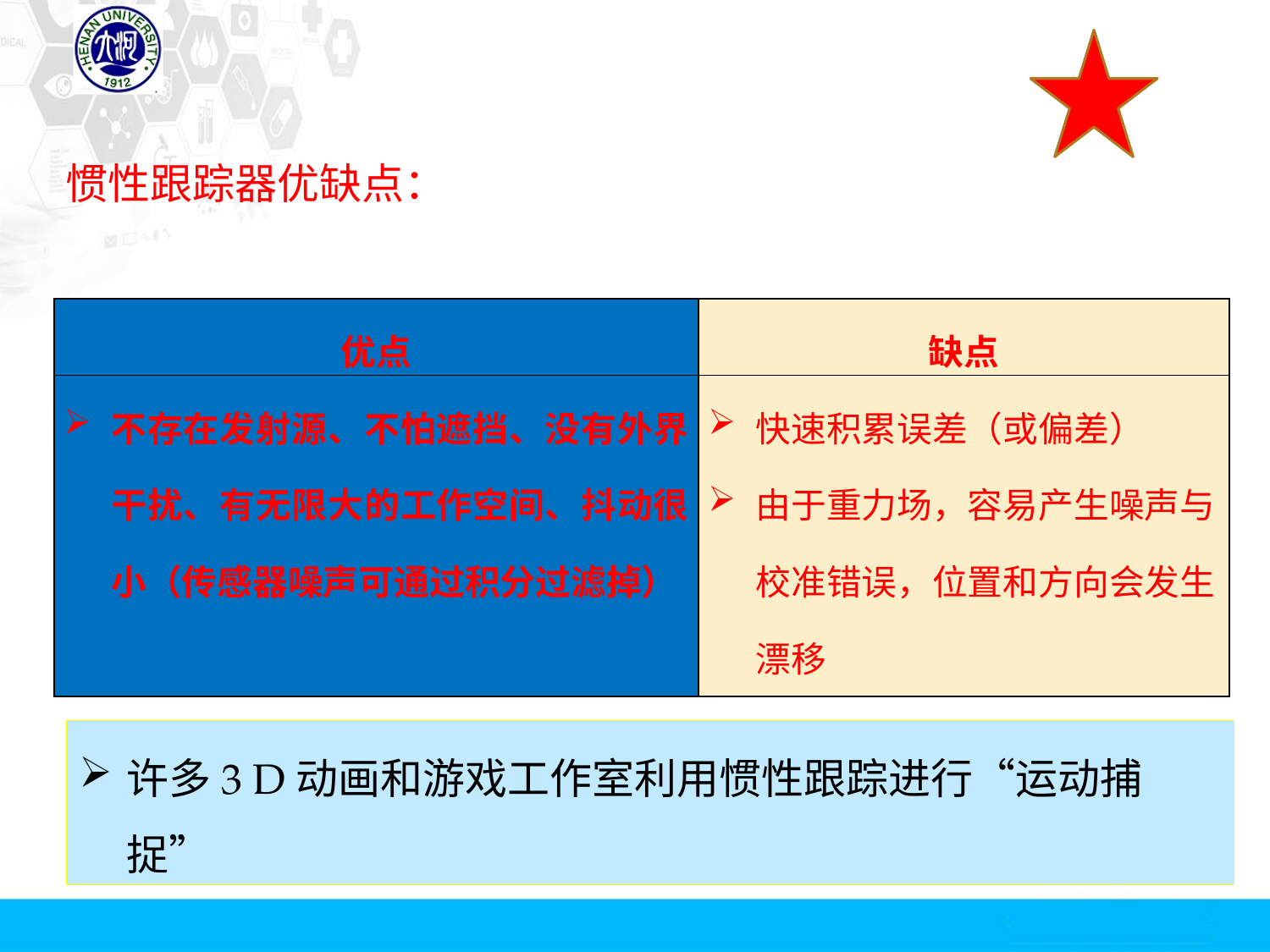

惯性跟踪器优缺点：
| 优点 | 缺点 |
| --- | --- |
| 不存在发射源、不怕遮挡、没有外界干扰、有无限大的工作空间、抖动很小（传感器噪声可通过积分过滤掉） | 快速积累误差（或偏差） 由于重力场，容易产生噪声与校准错误，位置和方向会发生漂移 |
许多3 D动画和游戏工作室利用惯性跟踪进行“运动捕捉”